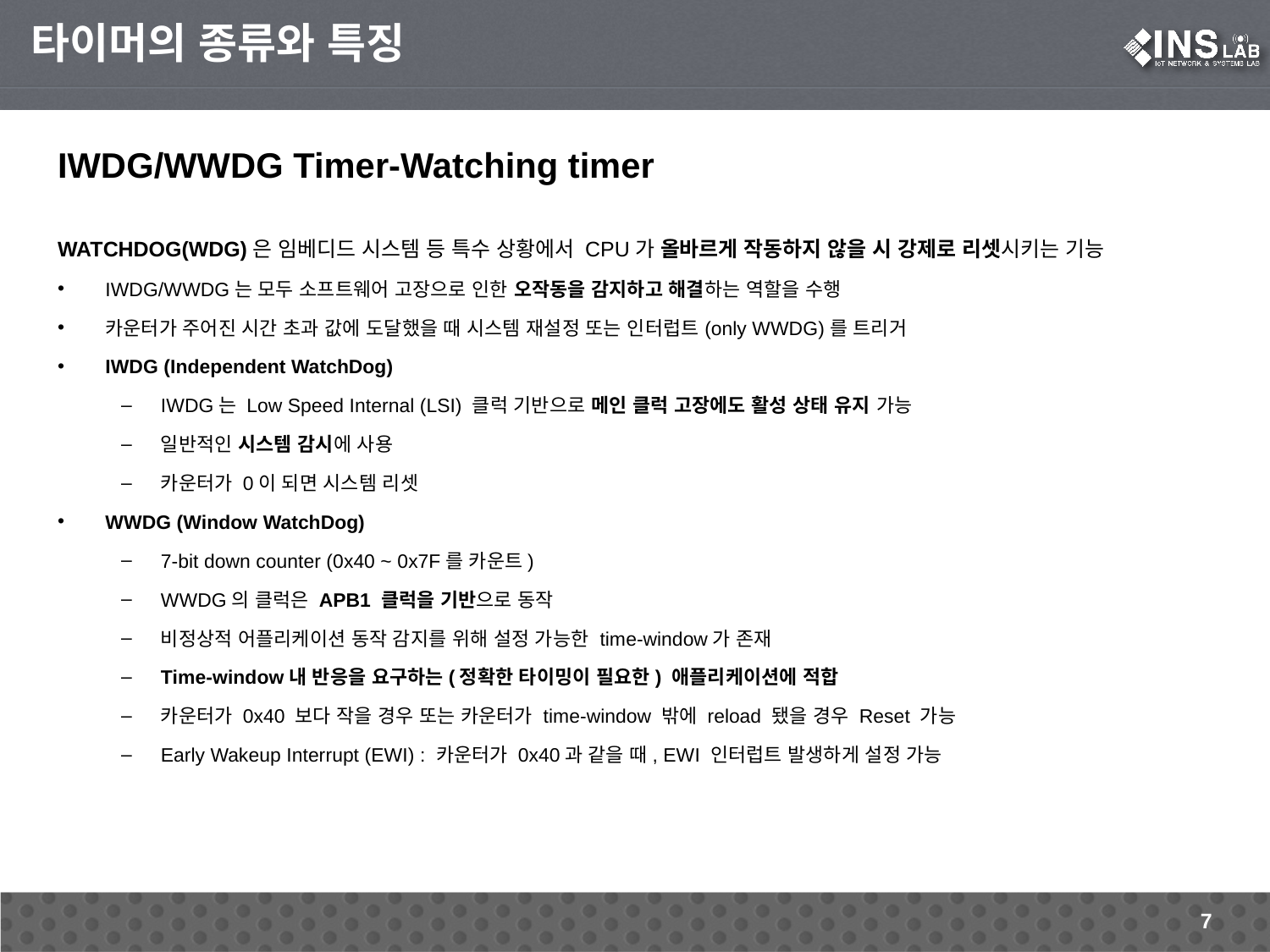

타이머의 종류와 특징

IWDG/WWDG Timer-Watching timer
WATCHDOG(WDG)은 임베디드 시스템 등 특수 상황에서 CPU가 올바르게 작동하지 않을 시 강제로 리셋시키는 기능
IWDG/WWDG는 모두 소프트웨어 고장으로 인한 오작동을 감지하고 해결하는 역할을 수행
카운터가 주어진 시간 초과 값에 도달했을 때 시스템 재설정 또는 인터럽트(only WWDG)를 트리거
IWDG (Independent WatchDog)
IWDG는 Low Speed Internal (LSI) 클럭 기반으로 메인 클럭 고장에도 활성 상태 유지 가능
일반적인 시스템 감시에 사용
카운터가 0이 되면 시스템 리셋
WWDG (Window WatchDog)
7-bit down counter (0x40 ~ 0x7F를 카운트)
WWDG의 클럭은 APB1 클럭을 기반으로 동작
비정상적 어플리케이션 동작 감지를 위해 설정 가능한 time-window가 존재
Time-window내 반응을 요구하는(정확한 타이밍이 필요한) 애플리케이션에 적합
카운터가 0x40 보다 작을 경우 또는 카운터가 time-window 밖에 reload 됐을 경우 Reset 가능
Early Wakeup Interrupt (EWI) : 카운터가 0x40과 같을 때, EWI 인터럽트 발생하게 설정 가능
7